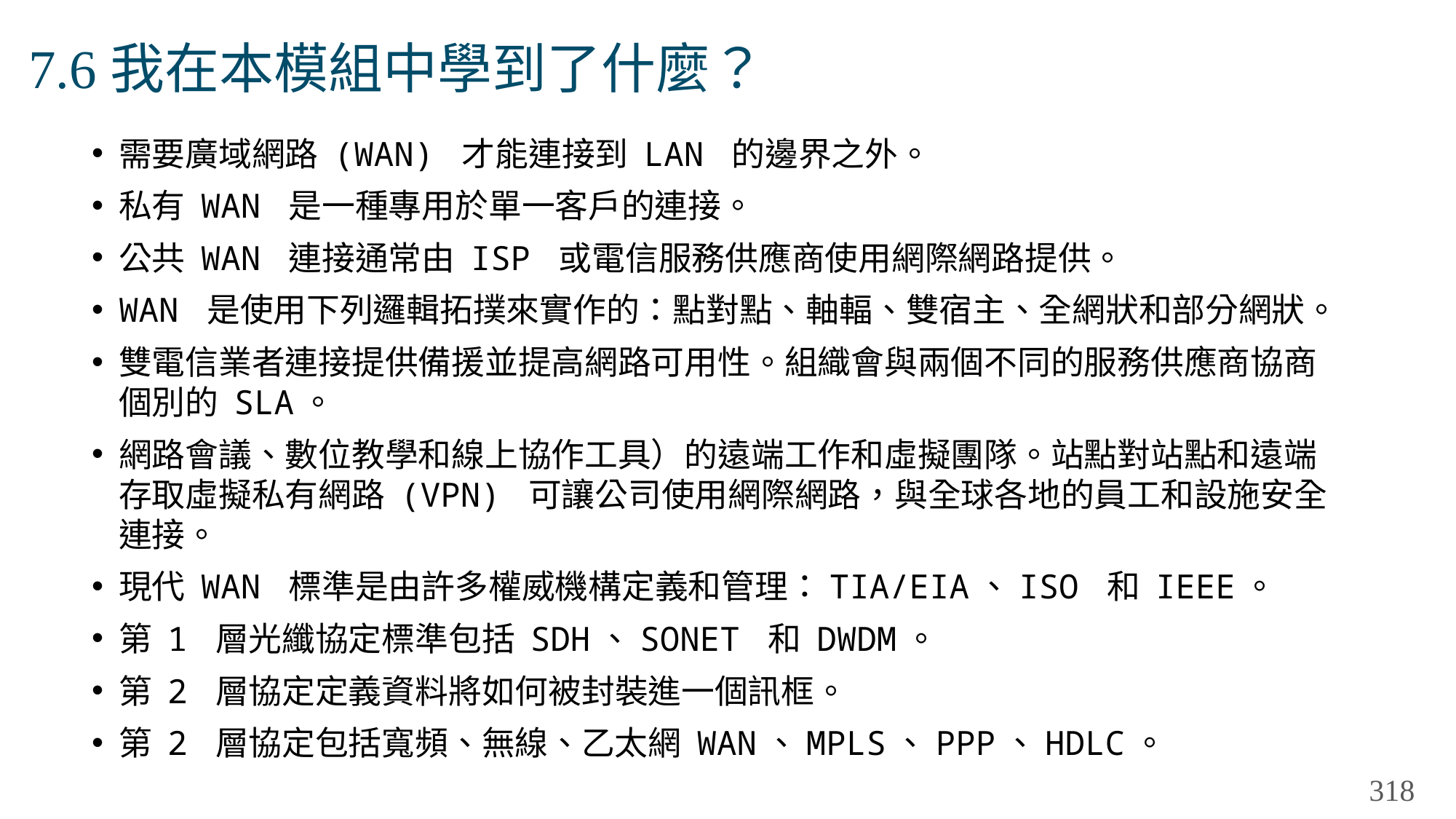

# 7.6我在本模組中學到了什麼？
需要廣域網路 (WAN) 才能連接到 LAN 的邊界之外。
私有 WAN 是一種專用於單一客戶的連接。
公共 WAN 連接通常由 ISP 或電信服務供應商使用網際網路提供。
WAN 是使用下列邏輯拓撲來實作的：點對點、軸輻、雙宿主、全網狀和部分網狀。
雙電信業者連接提供備援並提高網路可用性。組織會與兩個不同的服務供應商協商個別的 SLA。
網路會議、數位教學和線上協作工具）的遠端工作和虛擬團隊。站點對站點和遠端存取虛擬私有網路 (VPN) 可讓公司使用網際網路，與全球各地的員工和設施安全連接。
現代 WAN 標準是由許多權威機構定義和管理：TIA/EIA、ISO 和 IEEE。
第 1 層光纖協定標準包括 SDH、SONET 和 DWDM。
第 2 層協定定義資料將如何被封裝進一個訊框。
第 2 層協定包括寬頻、無線、乙太網 WAN、MPLS、PPP、HDLC。
318